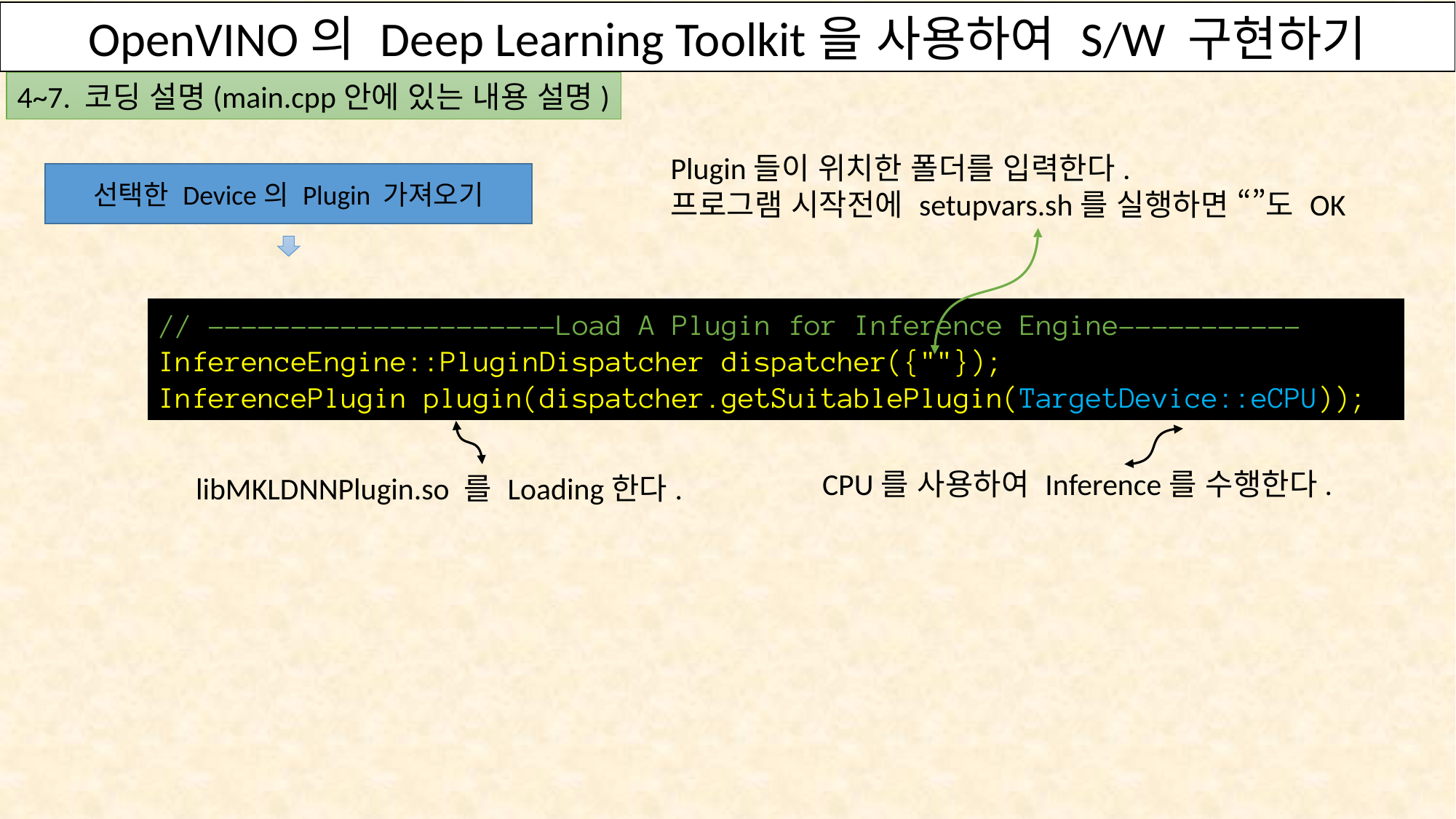

OpenVINO의 Deep Learning Toolkit을 사용하여 S/W 구현하기
OpenVINO의 Deep Learning Toolkit을 사용하여 S/W 구현하기
4~7. 코딩 설명(main.cpp안에 있는 내용 설명)
Plugin들이 위치한 폴더를 입력한다.
프로그램 시작전에 setupvars.sh를 실행하면 “”도 OK
선택한 Device의 Plugin 가져오기

// ---------------------Load A Plugin for Inference Engine-----------
InferenceEngine::PluginDispatcher dispatcher({""});
InferencePlugin plugin(dispatcher.getSuitablePlugin(TargetDevice::eCPU));
CPU를 사용하여 Inference를 수행한다.
libMKLDNNPlugin.so 를 Loading한다.